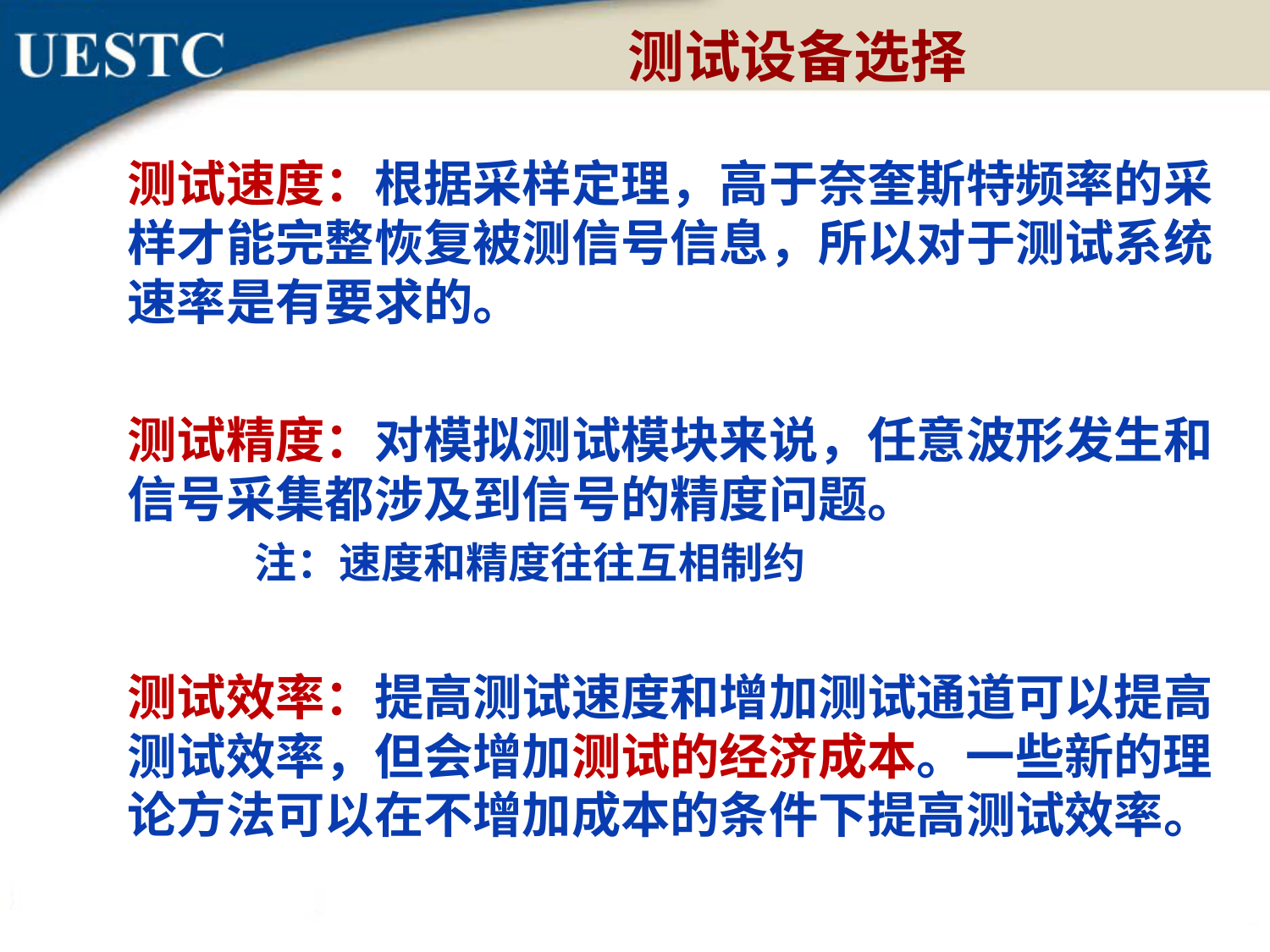

# 测试设备选择
测试速度：根据采样定理，高于奈奎斯特频率的采样才能完整恢复被测信号信息，所以对于测试系统速率是有要求的。

测试精度：对模拟测试模块来说，任意波形发生和信号采集都涉及到信号的精度问题。
	注：速度和精度往往互相制约

测试效率：提高测试速度和增加测试通道可以提高测试效率，但会增加测试的经济成本。一些新的理论方法可以在不增加成本的条件下提高测试效率。